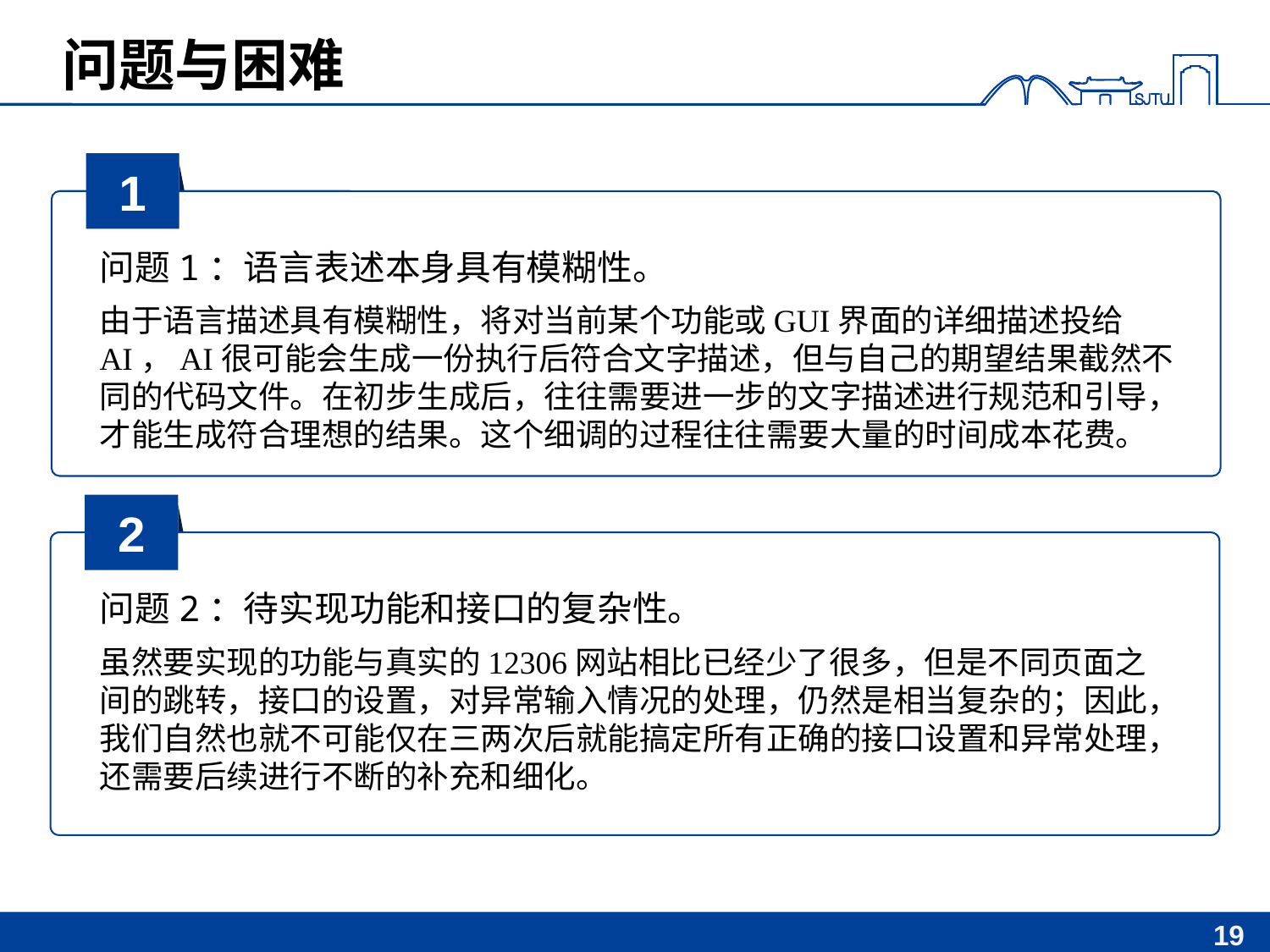

# 问题与困难
1

问题1：语言表述本身具有模糊性。

由于语言描述具有模糊性，将对当前某个功能或GUI界面的详细描述投给AI，AI很可能会生成一份执行后符合文字描述，但与自己的期望结果截然不同的代码文件。在初步生成后，往往需要进一步的文字描述进行规范和引导，才能生成符合理想的结果。这个细调的过程往往需要大量的时间成本花费。
2

问题2：待实现功能和接口的复杂性。
虽然要实现的功能与真实的12306网站相比已经少了很多，但是不同页面之间的跳转，接口的设置，对异常输入情况的处理，仍然是相当复杂的；因此，我们自然也就不可能仅在三两次后就能搞定所有正确的接口设置和异常处理，还需要后续进行不断的补充和细化。